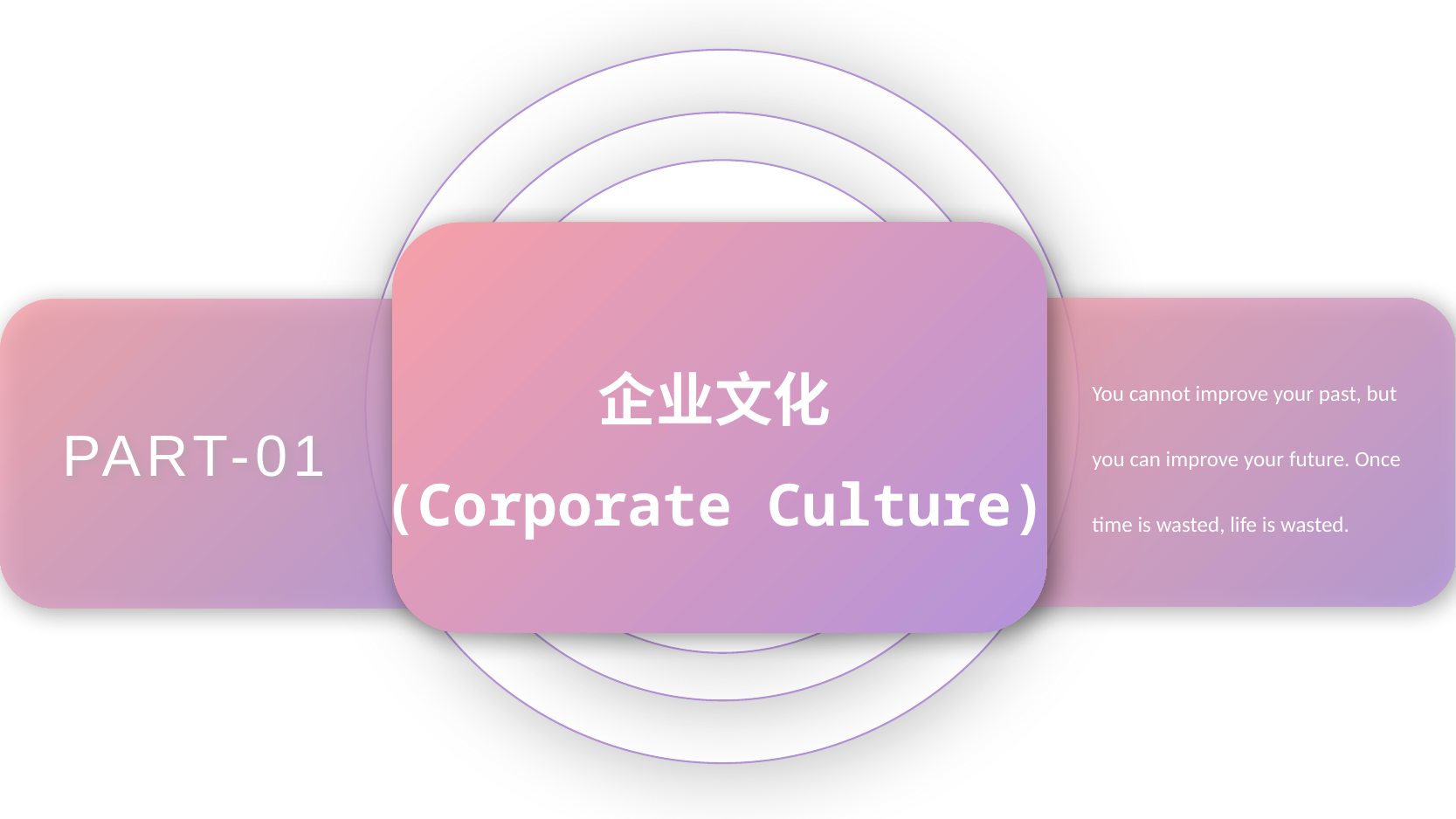

企业文化
(Corporate Culture)
You cannot improve your past, but you can improve your future. Once time is wasted, life is wasted.
PART-01